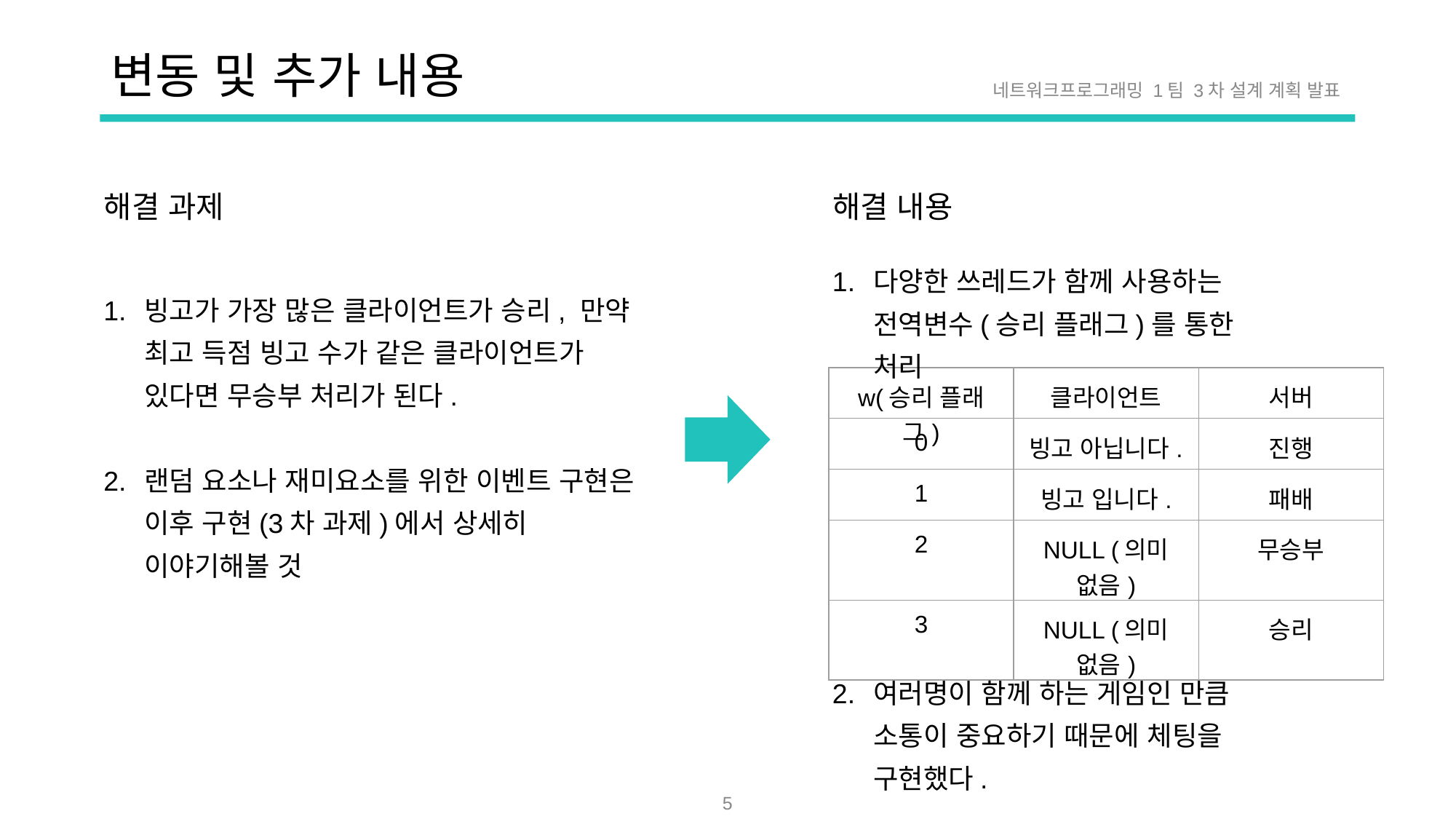

# 변동 및 추가 내용
네트워크프로그래밍 1팀 3차 설계 계획 발표

해결 과제
해결 내용

다양한 쓰레드가 함께 사용하는 전역변수(승리 플래그)를 통한 처리
빙고가 가장 많은 클라이언트가 승리, 만약 최고 득점 빙고 수가 같은 클라이언트가 있다면 무승부 처리가 된다.

랜덤 요소나 재미요소를 위한 이벤트 구현은 이후 구현(3차 과제)에서 상세히 이야기해볼 것

| w(승리 플래그) | 클라이언트 | 서버 |
| --- | --- | --- |
| 0 | 빙고 아닙니다. | 진행 |
| 1 | 빙고 입니다. | 패배 |
| 2 | NULL (의미 없음) | 무승부 |
| 3 | NULL (의미 없음) | 승리 |

여러명이 함께 하는 게임인 만큼 소통이 중요하기 때문에 체팅을 구현했다.
5